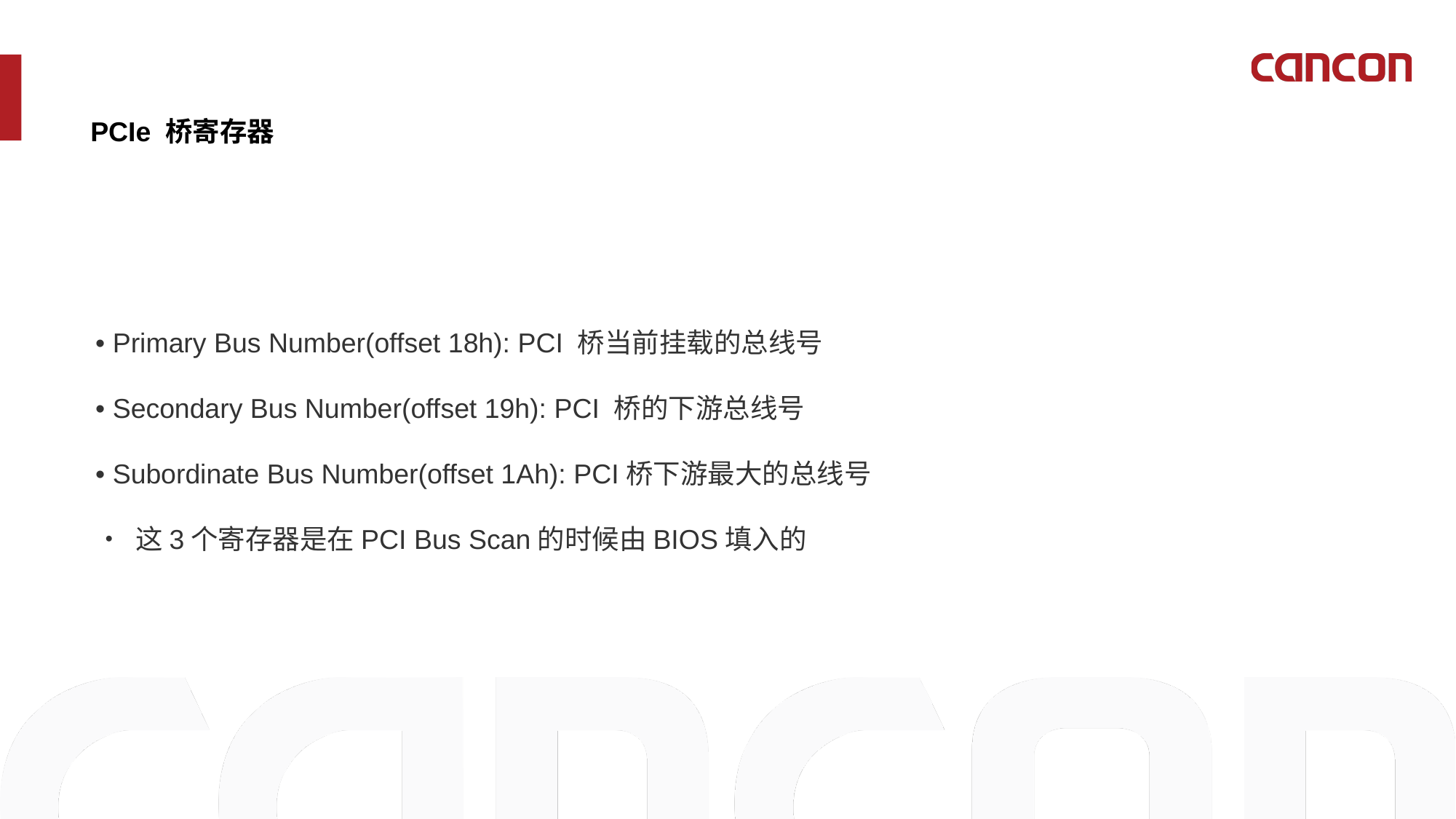

PCIe 桥寄存器
• Primary Bus Number(offset 18h): PCI 桥当前挂载的总线号

• Secondary Bus Number(offset 19h): PCI 桥的下游总线号

• Subordinate Bus Number(offset 1Ah): PCI桥下游最大的总线号

• 这3个寄存器是在PCI Bus Scan的时候由BIOS填入的